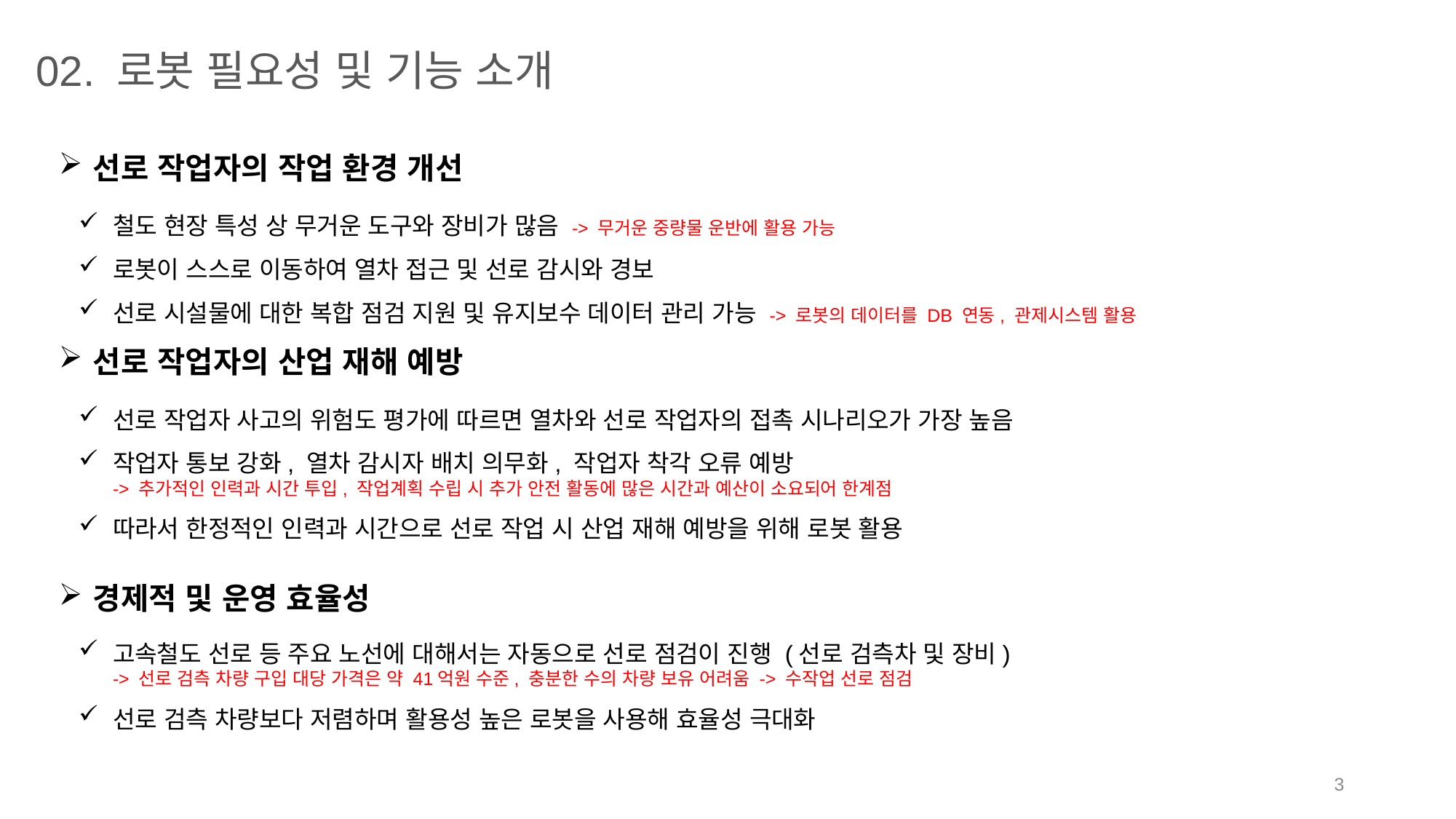

02. 로봇 필요성 및 기능 소개

선로 작업자의 작업 환경 개선

철도 현장 특성 상 무거운 도구와 장비가 많음 -> 무거운 중량물 운반에 활용 가능

로봇이 스스로 이동하여 열차 접근 및 선로 감시와 경보

선로 시설물에 대한 복합 점검 지원 및 유지보수 데이터 관리 가능 -> 로봇의 데이터를 DB 연동, 관제시스템 활용

선로 작업자의 산업 재해 예방

선로 작업자 사고의 위험도 평가에 따르면 열차와 선로 작업자의 접촉 시나리오가 가장 높음

작업자 통보 강화, 열차 감시자 배치 의무화, 작업자 착각 오류 예방
-> 추가적인 인력과 시간 투입, 작업계획 수립 시 추가 안전 활동에 많은 시간과 예산이 소요되어 한계점

따라서 한정적인 인력과 시간으로 선로 작업 시 산업 재해 예방을 위해 로봇 활용

경제적 및 운영 효율성

고속철도 선로 등 주요 노선에 대해서는 자동으로 선로 점검이 진행 (선로 검측차 및 장비)
-> 선로 검측 차량 구입 대당 가격은 약 41억원 수준, 충분한 수의 차량 보유 어려움 -> 수작업 선로 점검

선로 검측 차량보다 저렴하며 활용성 높은 로봇을 사용해 효율성 극대화

3